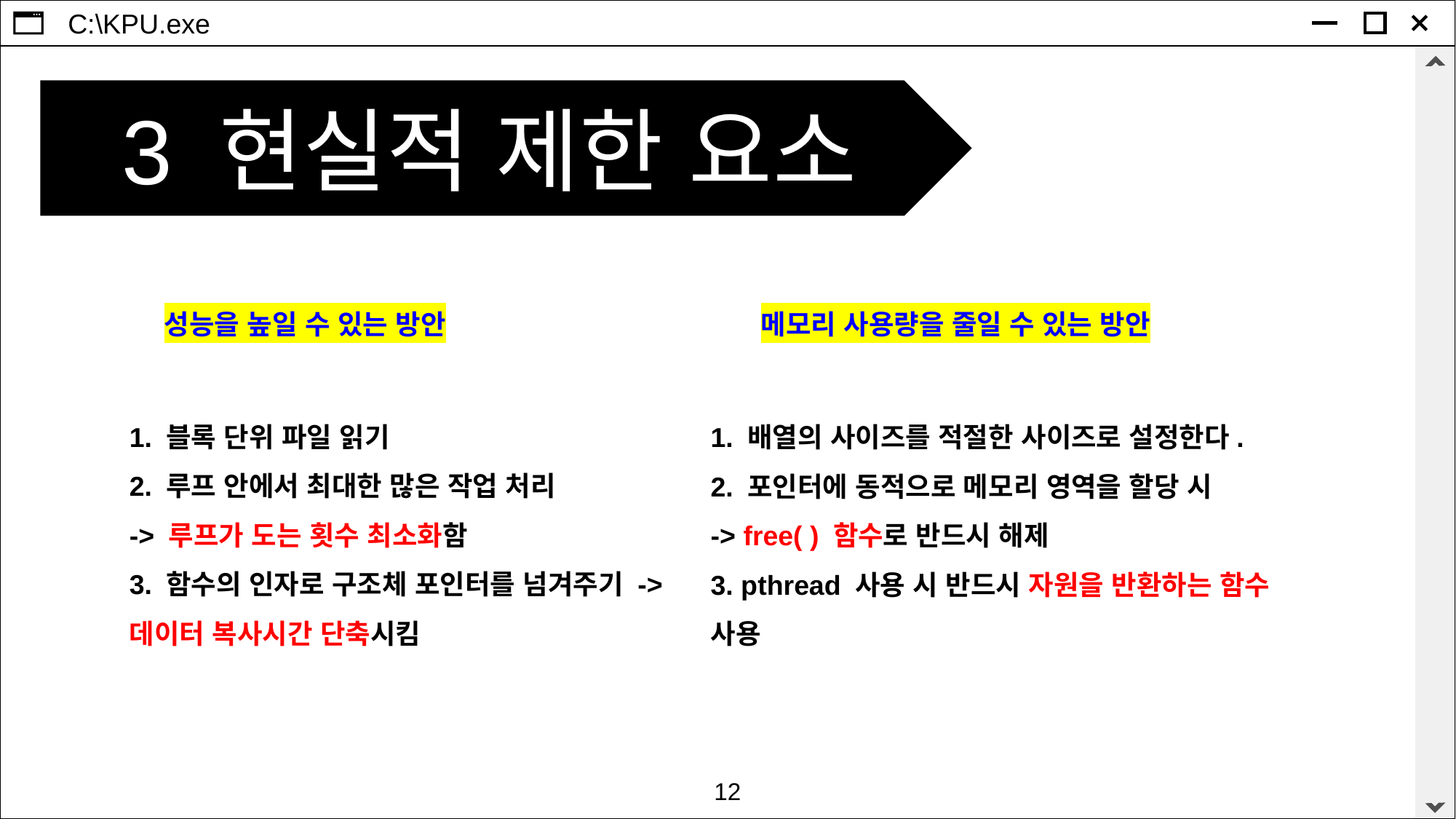

3 현실적 제한 요소
성능을 높일 수 있는 방안
메모리 사용량을 줄일 수 있는 방안

1. 블록 단위 파일 읽기
2. 루프 안에서 최대한 많은 작업 처리
-> 루프가 도는 횟수 최소화함
3. 함수의 인자로 구조체 포인터를 넘겨주기 -> 데이터 복사시간 단축시킴

1. 배열의 사이즈를 적절한 사이즈로 설정한다.
2. 포인터에 동적으로 메모리 영역을 할당 시
-> free( ) 함수로 반드시 해제
3. pthread 사용 시 반드시 자원을 반환하는 함수 사용

12